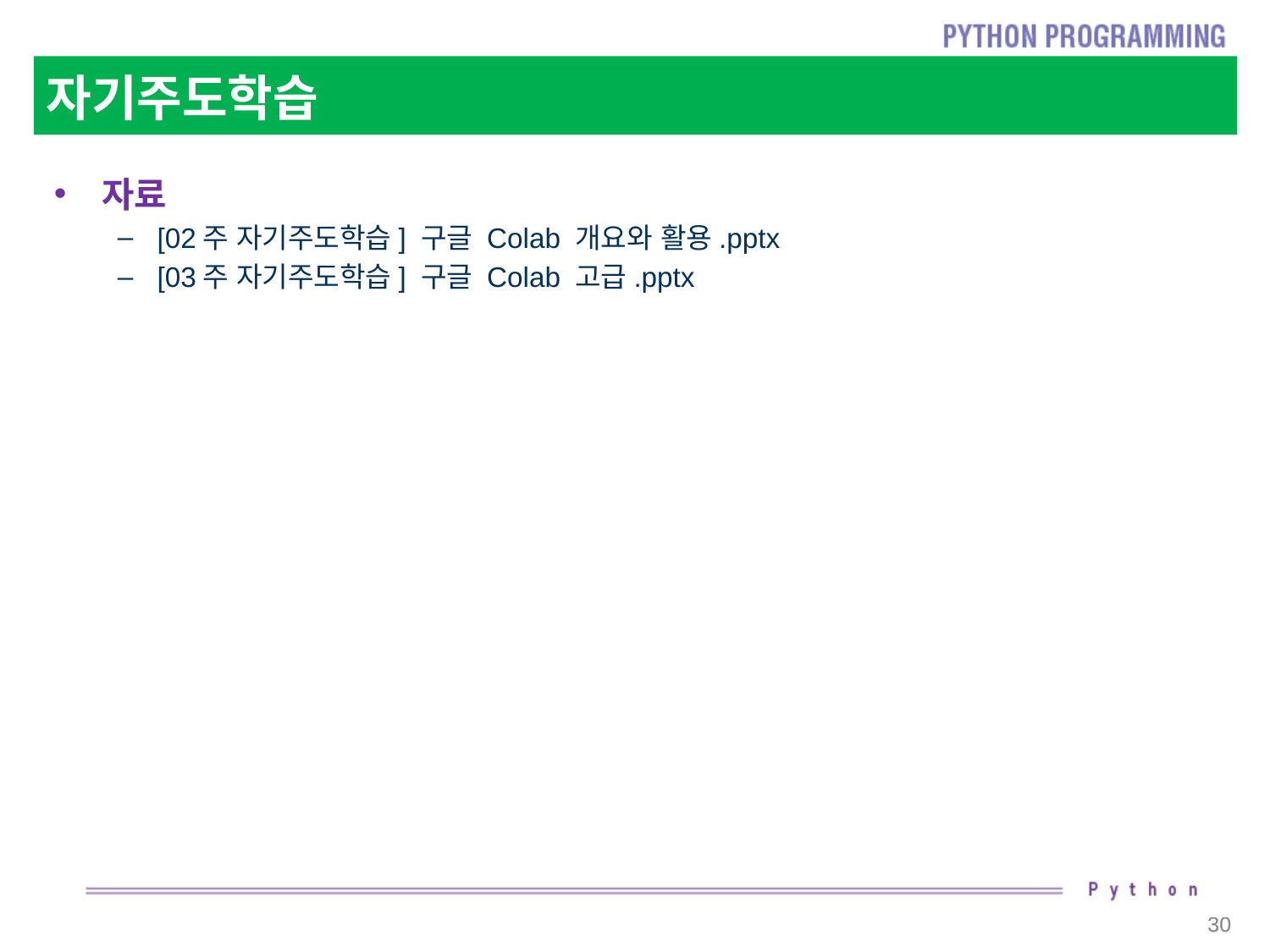

# 자기주도학습
자료
[02주 자기주도학습] 구글 Colab 개요와 활용.pptx
[03주 자기주도학습] 구글 Colab 고급.pptx

30